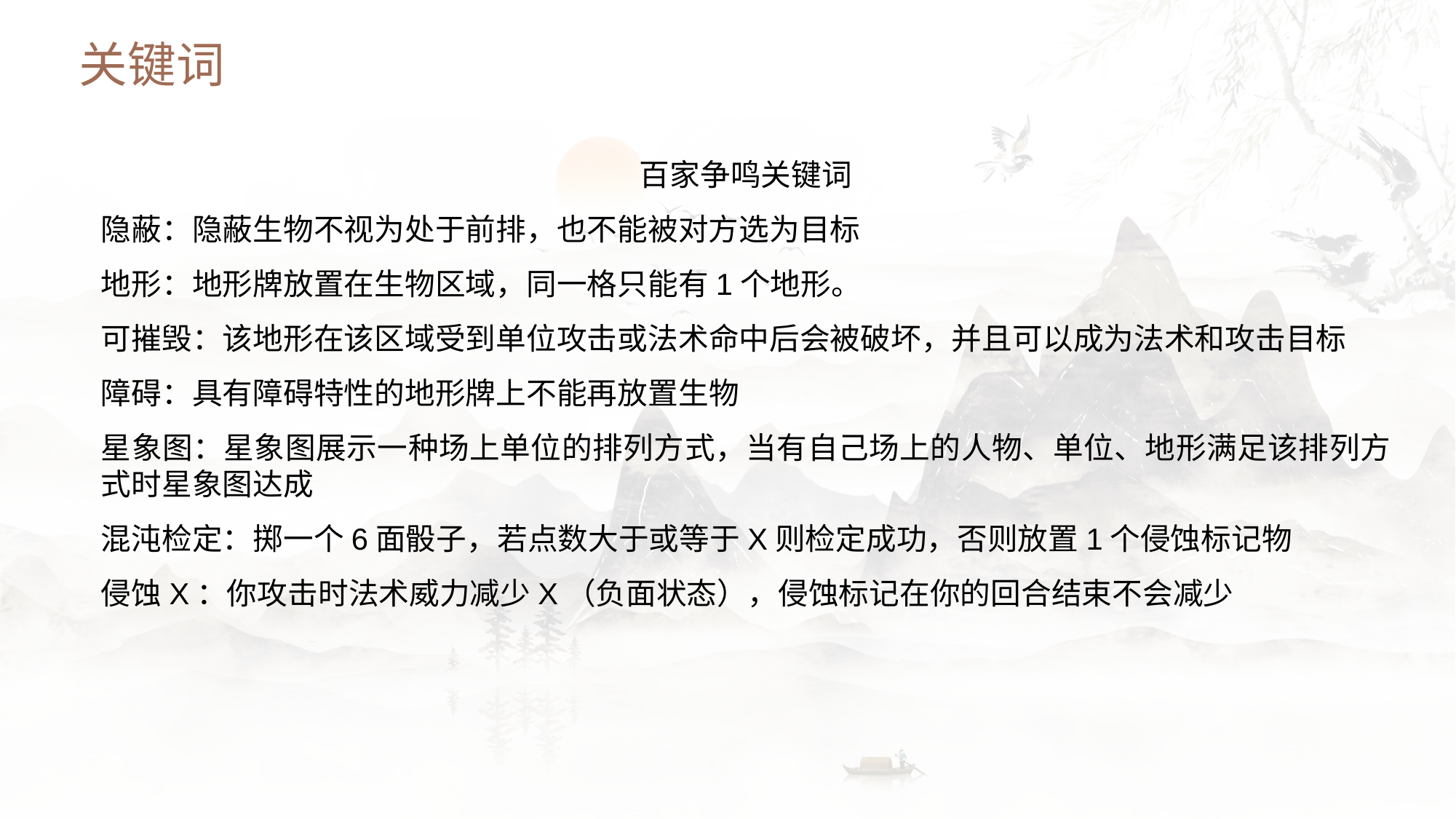

关键词
百家争鸣关键词
隐蔽：隐蔽生物不视为处于前排，也不能被对方选为目标
地形：地形牌放置在生物区域，同一格只能有1个地形。
可摧毁：该地形在该区域受到单位攻击或法术命中后会被破坏，并且可以成为法术和攻击目标
障碍：具有障碍特性的地形牌上不能再放置生物
星象图：星象图展示一种场上单位的排列方式，当有自己场上的人物、单位、地形满足该排列方式时星象图达成
混沌检定：掷一个6面骰子，若点数大于或等于X则检定成功，否则放置1个侵蚀标记物
侵蚀X：你攻击时法术威力减少X（负面状态），侵蚀标记在你的回合结束不会减少